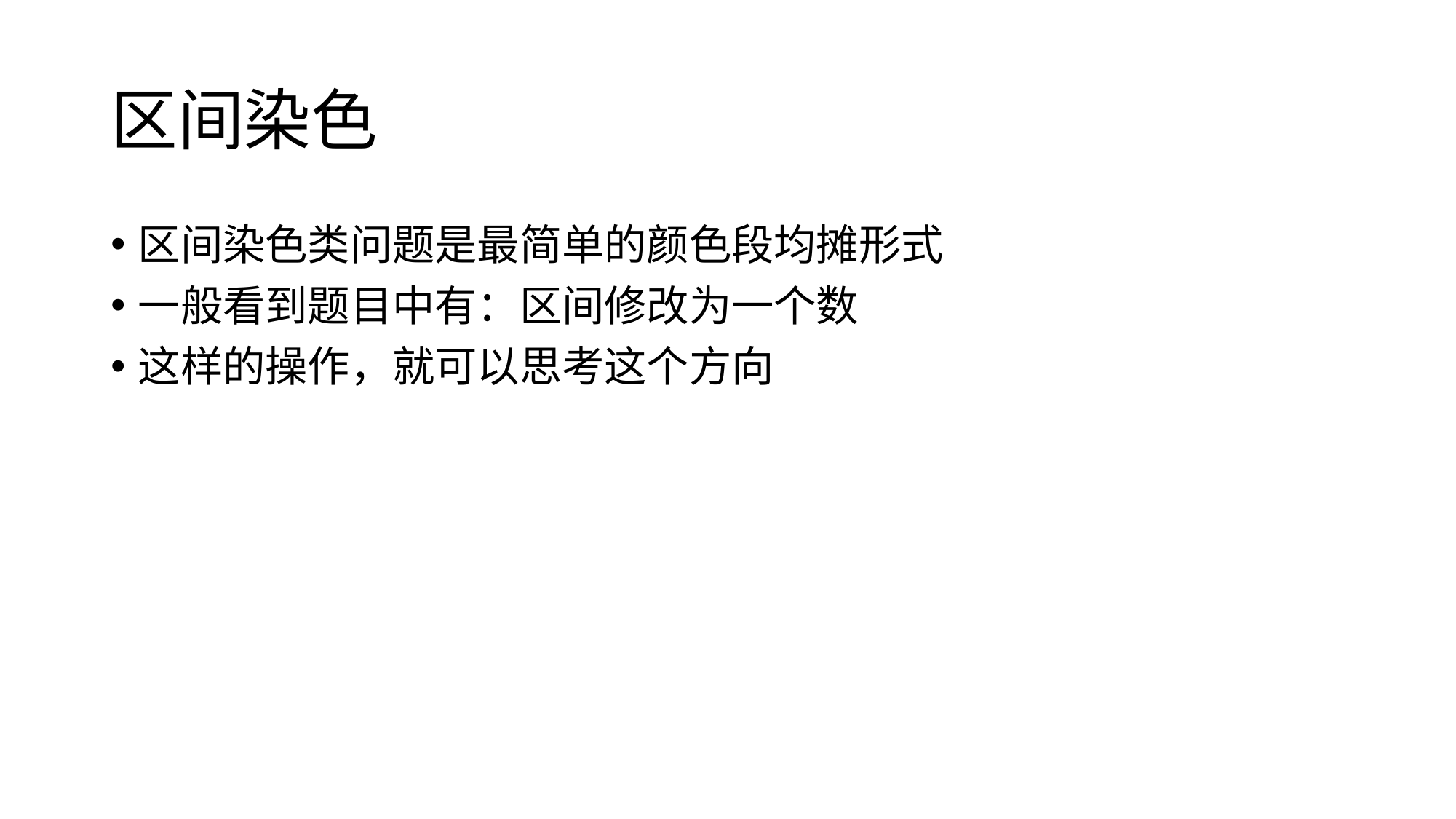

# 区间染色
区间染色类问题是最简单的颜色段均摊形式
一般看到题目中有：区间修改为一个数
这样的操作，就可以思考这个方向